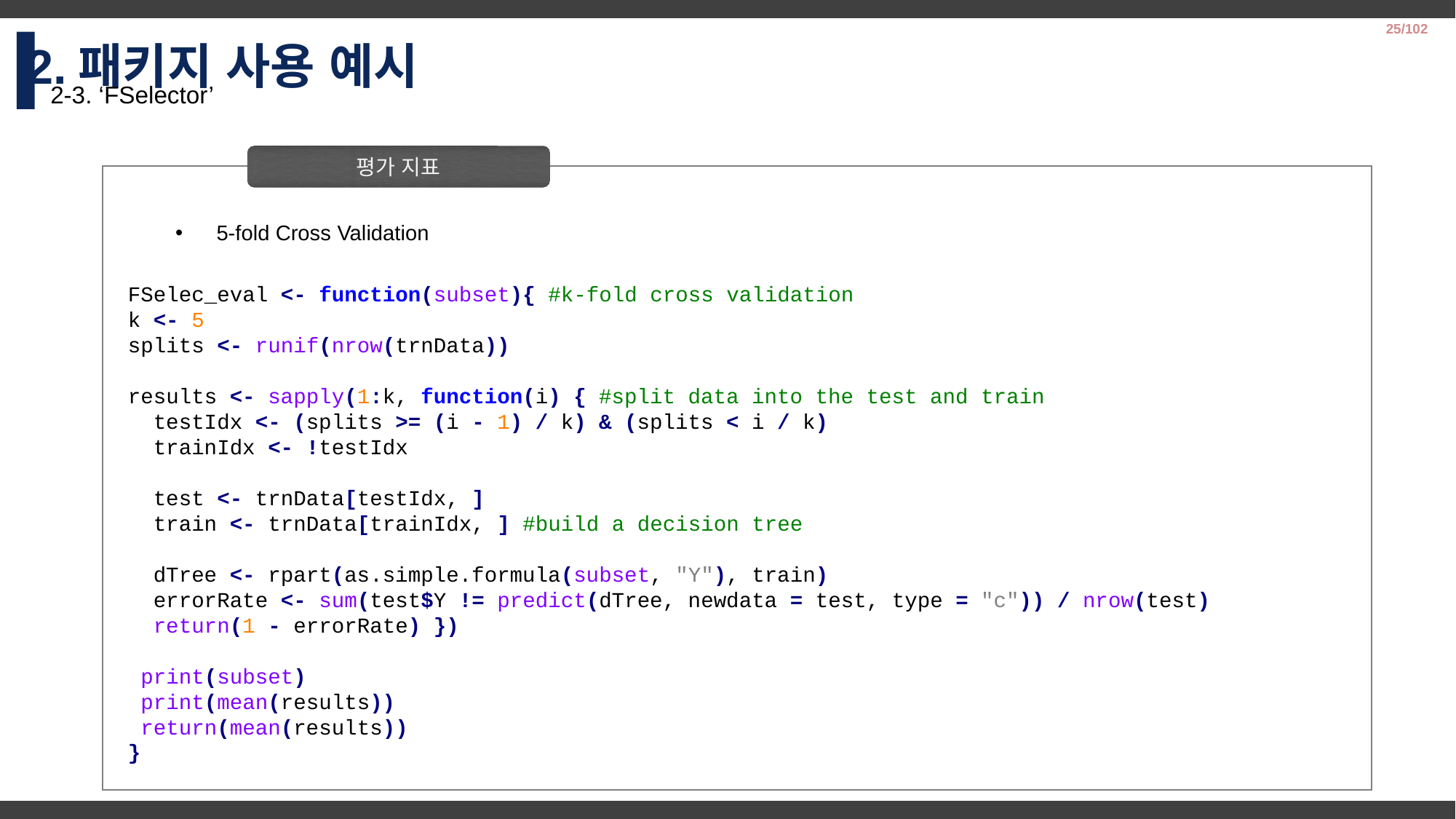

2.패키지 사용 예시
25/102

2-3. ‘FSelector’
평가 지표

5-fold Cross Validation
FSelec_eval <- function(subset){ #k-fold cross validation
k <- 5
splits <- runif(nrow(trnData))

results <- sapply(1:k, function(i) { #split data into the test and train
  testIdx <- (splits >= (i - 1) / k) & (splits < i / k)
  trainIdx <- !testIdx

  test <- trnData[testIdx, ]
  train <- trnData[trainIdx, ] #build a decision tree

  dTree <- rpart(as.simple.formula(subset, "Y"), train)
  errorRate <- sum(test$Y != predict(dTree, newdata = test, type = "c")) / nrow(test)
  return(1 - errorRate) })

 print(subset)
 print(mean(results))
 return(mean(results))
}
2014-2 Business Logistics Team Project